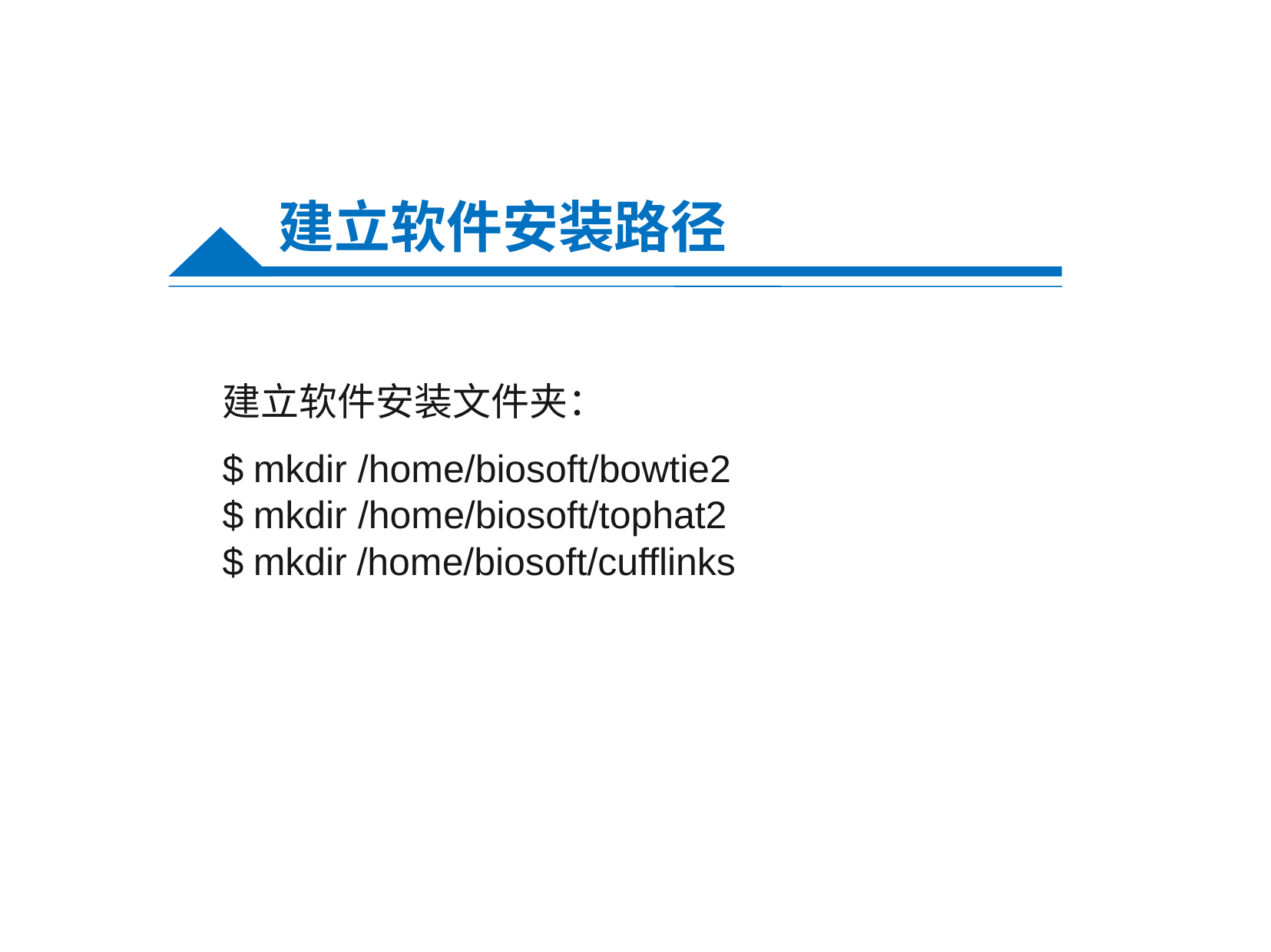

建立软件安装路径

建立软件安装文件夹：

$ mkdir /home/biosoft/bowtie2
$ mkdir /home/biosoft/tophat2
$ mkdir /home/biosoft/cufflinks